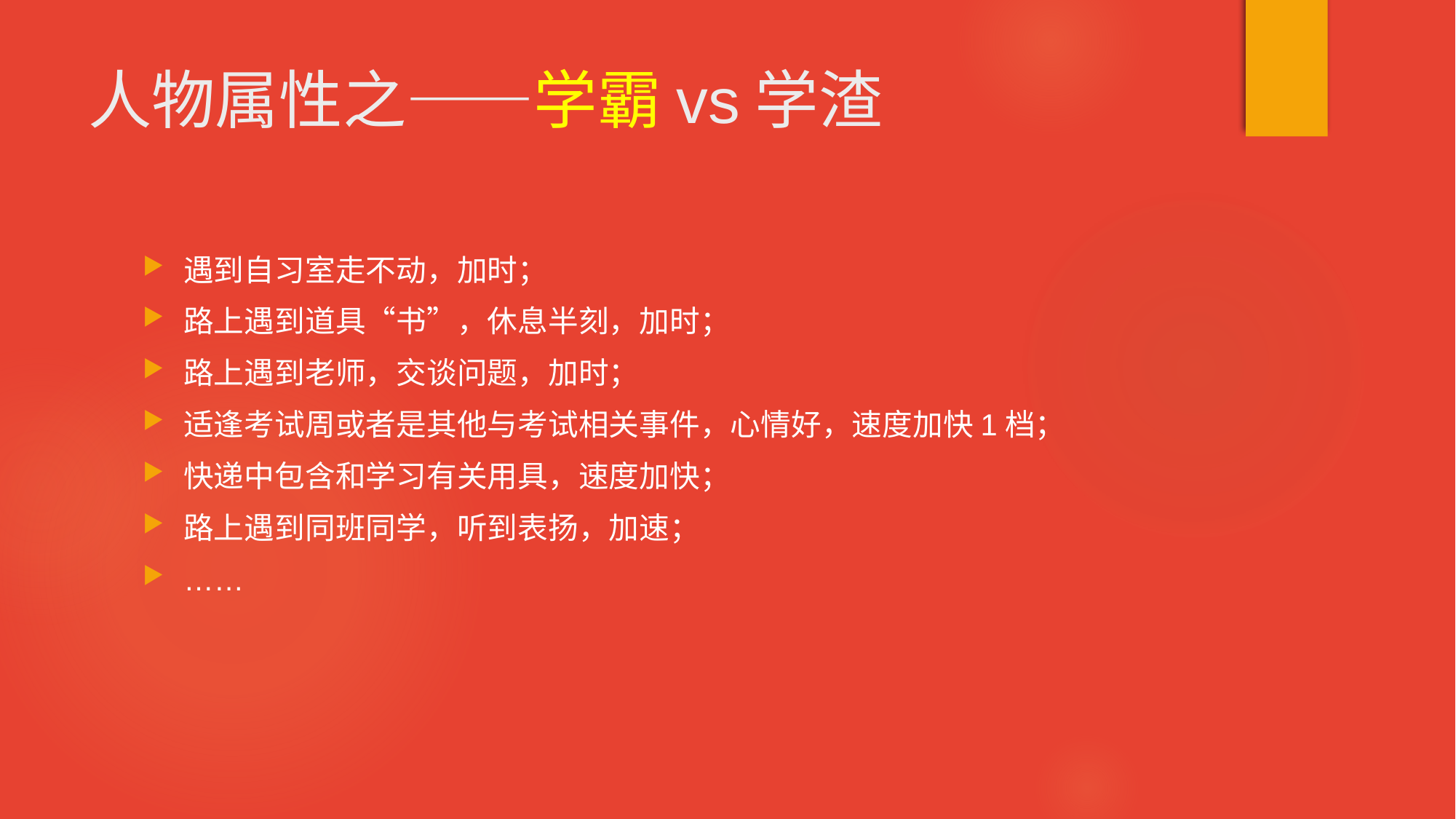

# 人物属性之——学霸vs学渣
遇到自习室走不动，加时；
路上遇到道具“书”，休息半刻，加时；
路上遇到老师，交谈问题，加时；
适逢考试周或者是其他与考试相关事件，心情好，速度加快1档；
快递中包含和学习有关用具，速度加快；
路上遇到同班同学，听到表扬，加速；
……